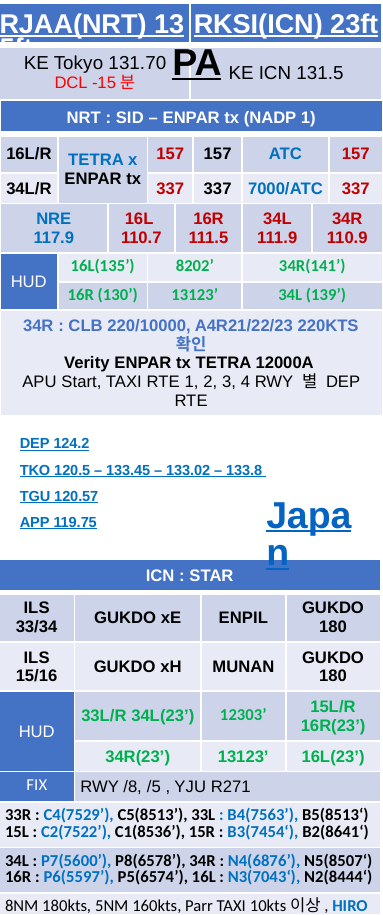

| RJAA(NRT) 135ft | RKSI(ICN) 23ft |
| --- | --- |
| KE Tokyo 131.70 DCL -15분 | KE ICN 131.5 |
PA
| NRT : SID – ENPAR tx (NADP 1) |  |  |  |  |  |  |  |  |
| --- | --- | --- | --- | --- | --- | --- | --- | --- |
| 16L/R | TETRA x ENPAR tx |  | 157 |  | 157 | ATC |  | 157 |
| 34L/R |  |  | 337 |  | 337 | 7000/ATC |  | 337 |
| NRE 117.9 |  | 16L 110.7 |  | 16R 111.5 |  | 34L 111.9 | 34R 110.9 |  |
| HUD | 16L(135’) |  | 8202’ |  |  | 34R(141’) |  |  |
|  | 16R (130’) |  | 13123’ |  |  | 34L (139’) |  |  |
| 34R : CLB 220/10000, A4R21/22/23 220KTS 확인 Verity ENPAR tx TETRA 12000A APU Start, TAXI RTE 1, 2, 3, 4 RWY 별 DEP RTE |  |  |  |  |  |  |  |  |
DEP 124.2
TKO 120.5 – 133.45 – 133.02 – 133.8
TGU 120.57
APP 119.75
Japan
| ICN : STAR |  |  |  |
| --- | --- | --- | --- |
| ILS 33/34 | GUKDO xE | ENPIL | GUKDO 180 |
| ILS 15/16 | GUKDO xH | MUNAN | GUKDO 180 |
| HUD | 33L/R 34L(23’) | 12303’ | 15L/R 16R(23’) |
|  | 34R(23’) | 13123’ | 16L(23’) |
| FIX | RWY /8, /5 , YJU R271 |  |  |
| 33R : C4(7529’), C5(8513’), 33L : B4(7563’), B5(8513‘) 15L : C2(7522’), C1(8536’), 15R : B3(7454‘), B2(8641‘) |  |  |  |
| 34L : P7(5600’), P8(6578’), 34R : N4(6876’), N5(8507‘) 16R : P6(5597’), P5(6574’), 16L : N3(7043‘), N2(8444‘) |  |  |  |
| 8NM 180kts, 5NM 160kts, Parr TAXI 10kts이상, HIRO |  |  |  |